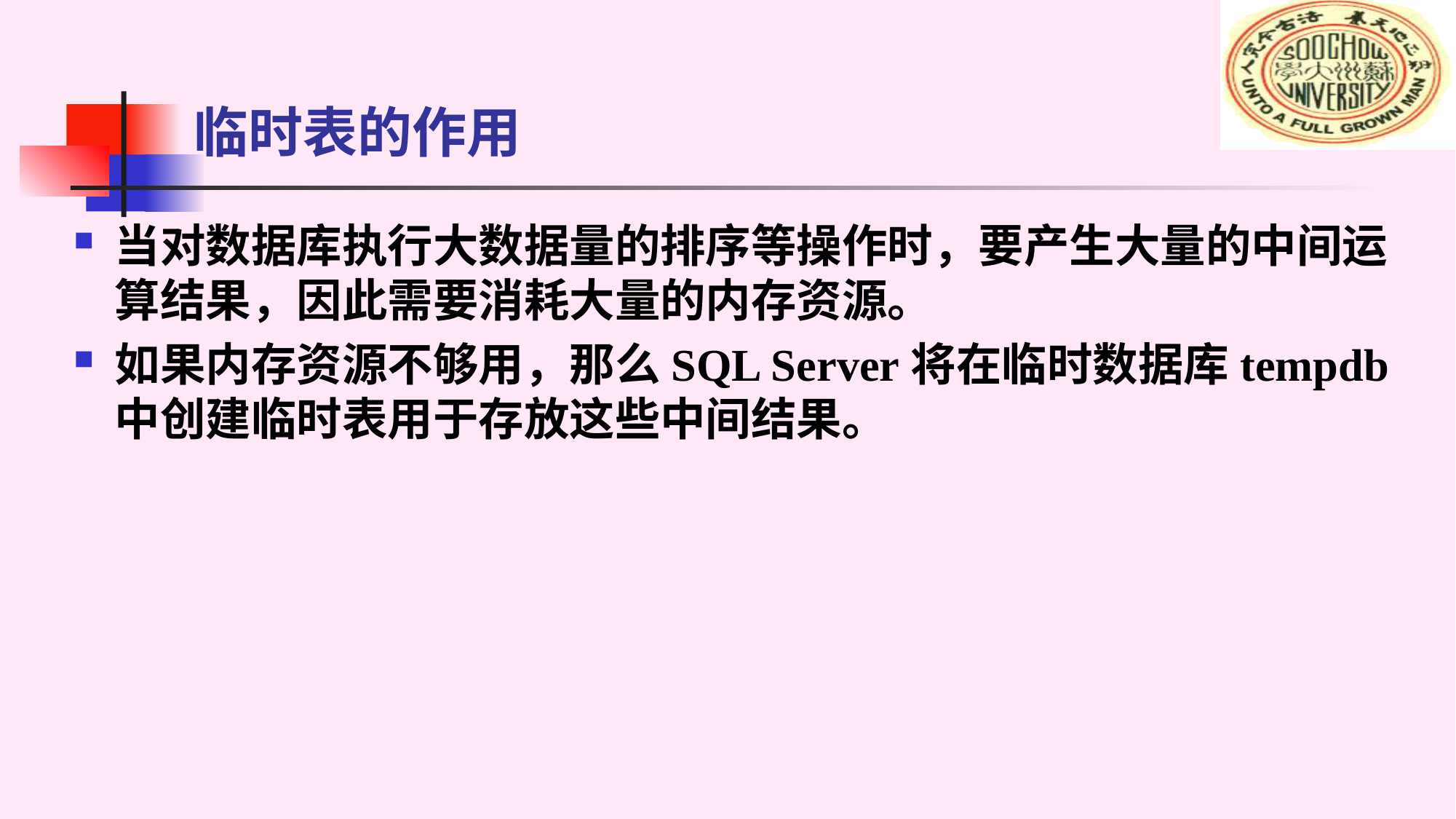

# 临时表的作用
当对数据库执行大数据量的排序等操作时，要产生大量的中间运算结果，因此需要消耗大量的内存资源。
如果内存资源不够用，那么SQL Server将在临时数据库tempdb中创建临时表用于存放这些中间结果。